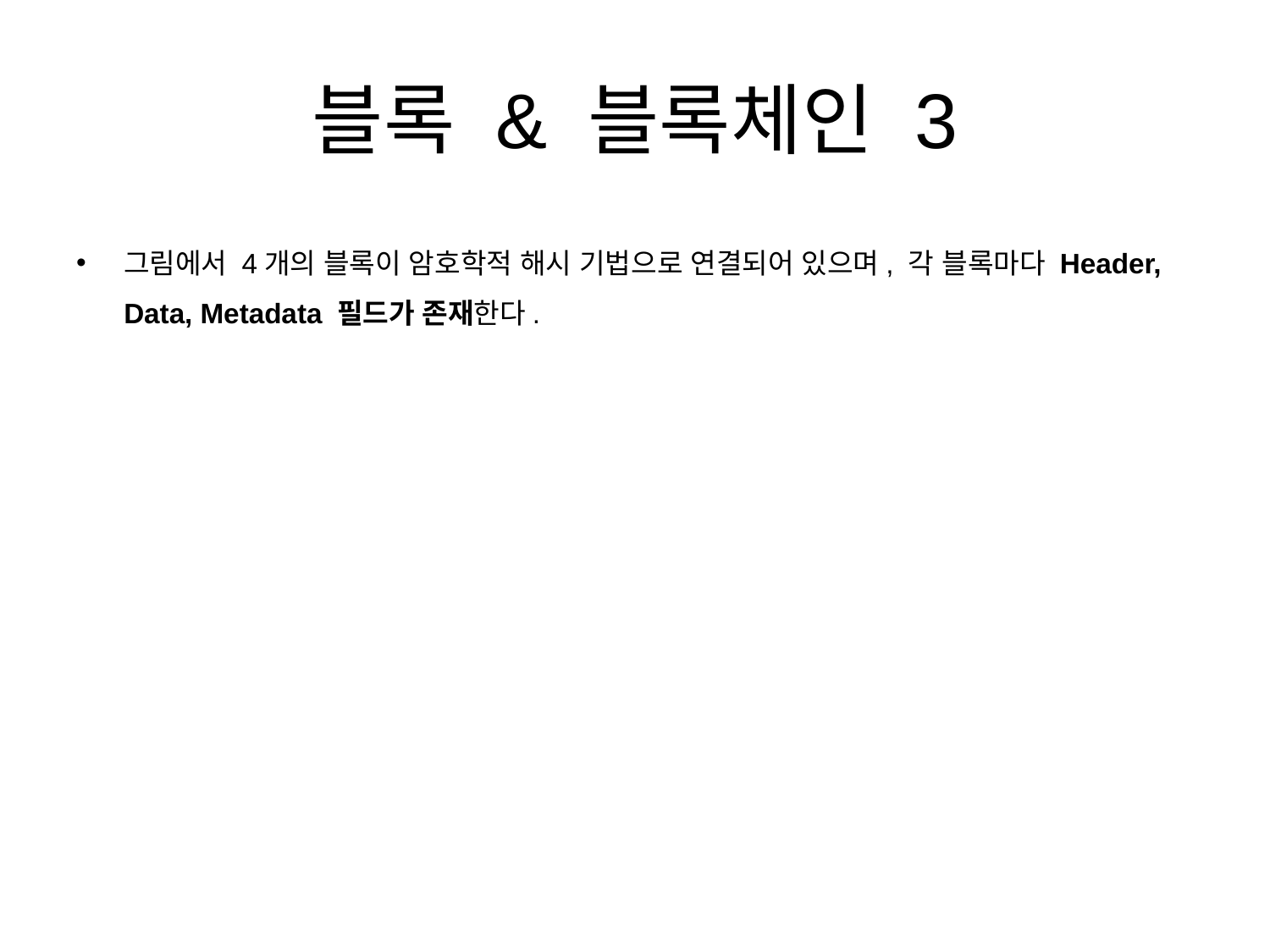

# 블록 & 블록체인 3
그림에서 4개의 블록이 암호학적 해시 기법으로 연결되어 있으며, 각 블록마다 Header, Data, Metadata 필드가 존재한다.